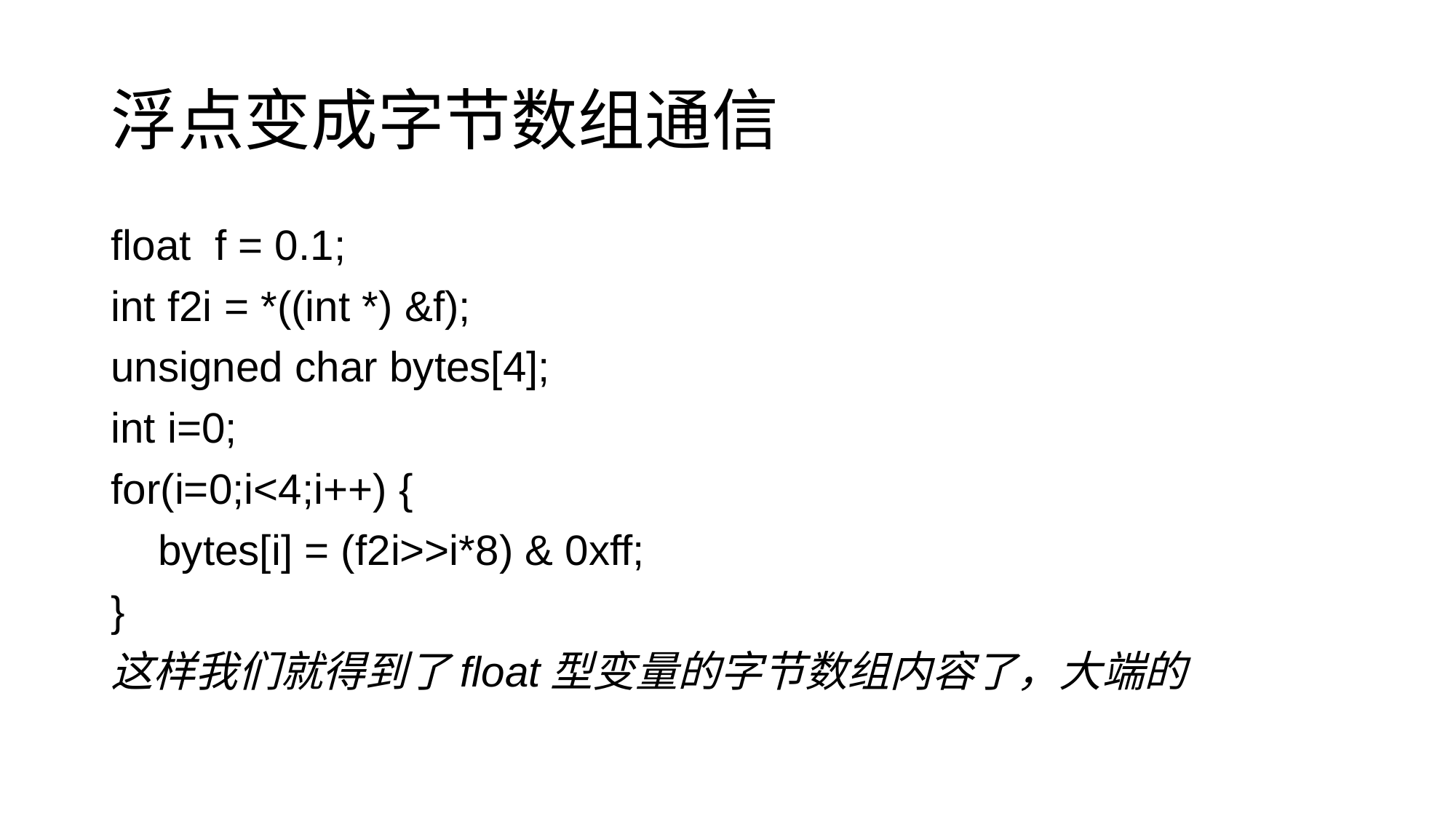

# 浮点变成字节数组通信
float  f = 0.1;
int f2i = *((int *) &f);
unsigned char bytes[4];
int i=0;
for(i=0;i<4;i++) {
    bytes[i] = (f2i>>i*8) & 0xff;
}
这样我们就得到了float型变量的字节数组内容了，大端的